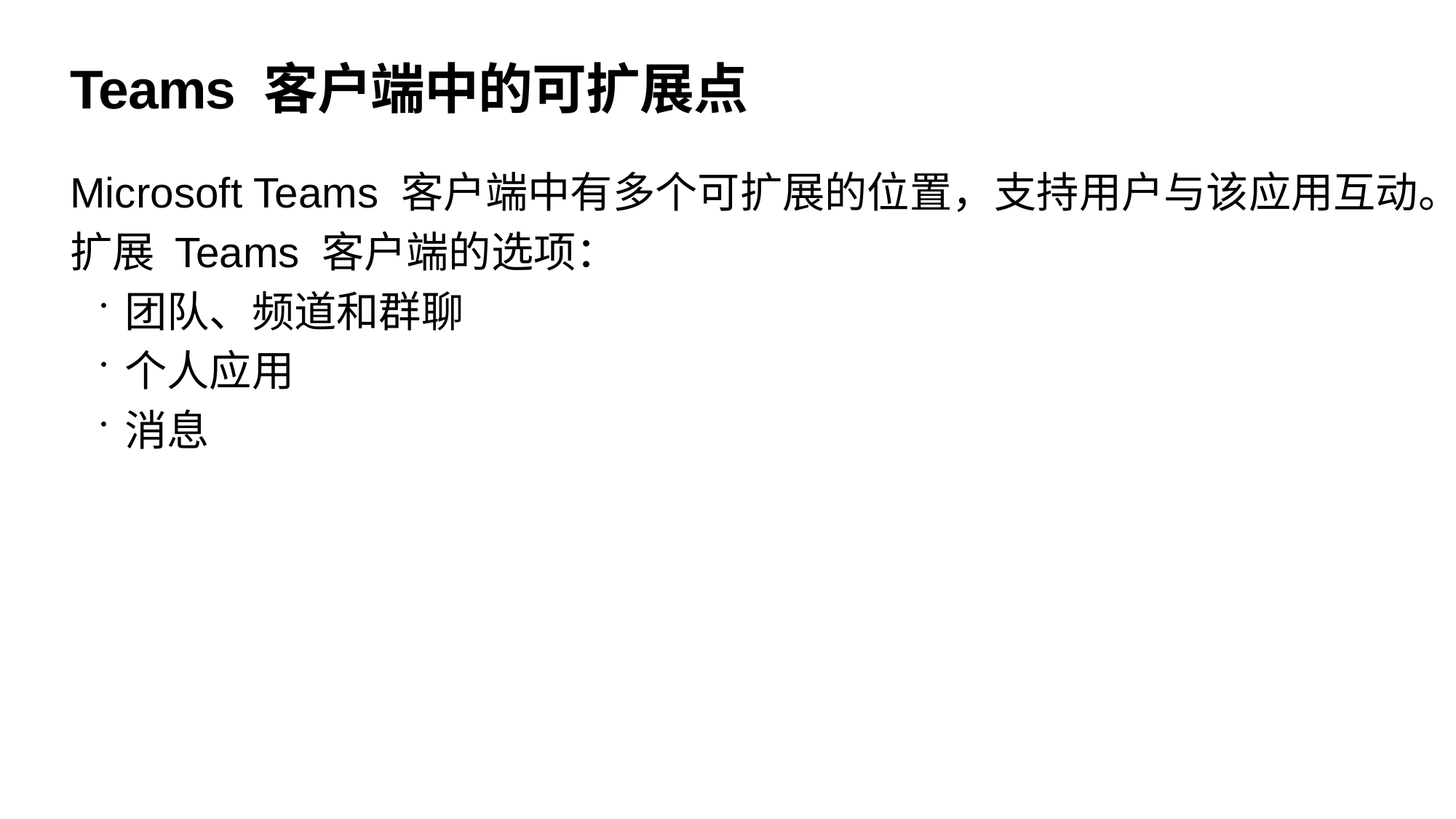

# Teams 客户端中的可扩展点
Microsoft Teams 客户端中有多个可扩展的位置，支持用户与该应用互动。
扩展 Teams 客户端的选项：
团队、频道和群聊
个人应用
消息